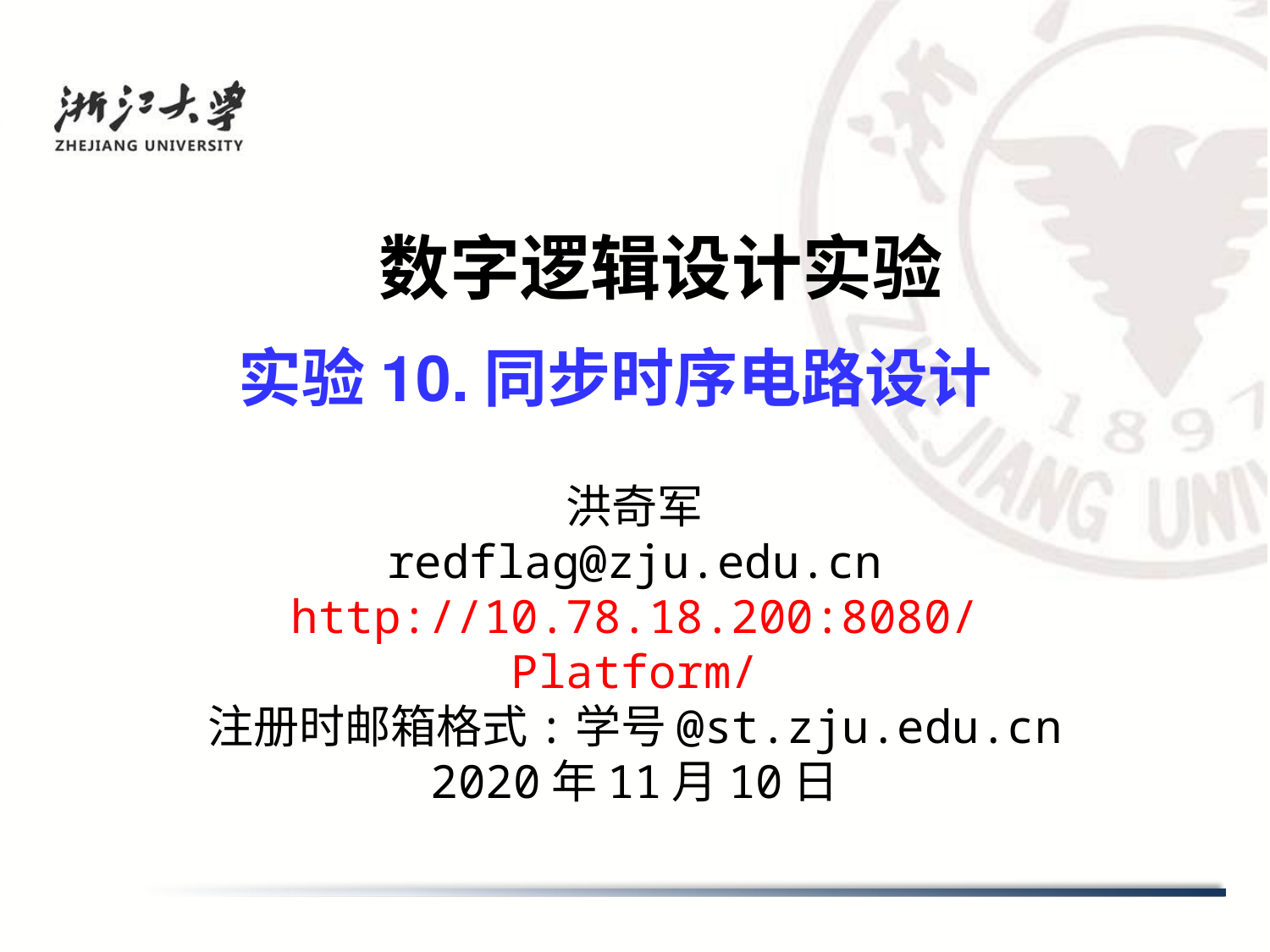

# 数字逻辑设计实验
实验10.同步时序电路设计
洪奇军
redflag@zju.edu.cn
http://10.78.18.200:8080/Platform/
注册时邮箱格式:学号@st.zju.edu.cn
2020年11月10日